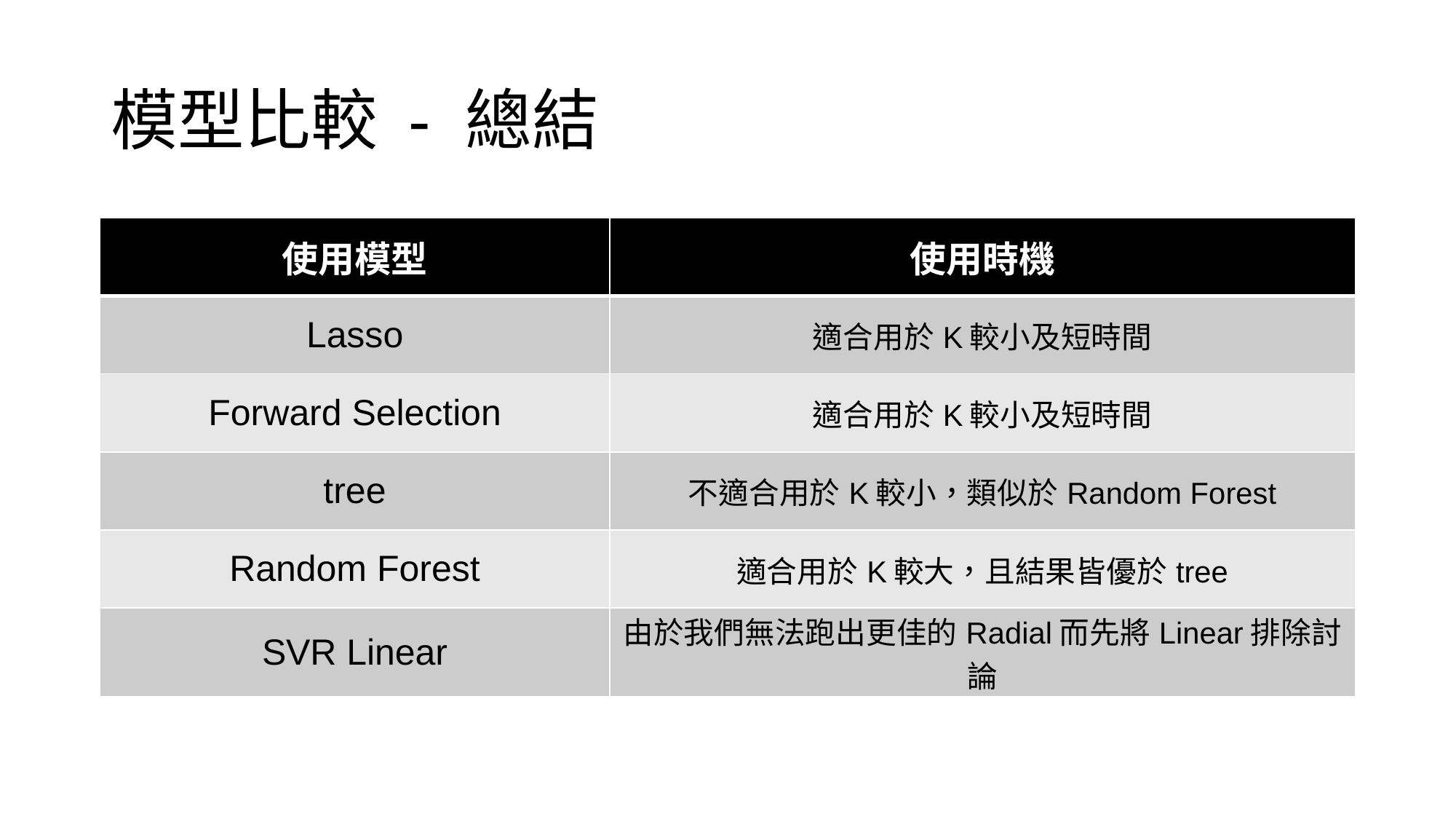

# 模型比較 - 總結

| 使用模型 | 使用時機 |
| --- | --- |
| Lasso | 適合用於K較小及短時間 |
| Forward Selection | 適合用於K較小及短時間 |
| tree | 不適合用於K較小，類似於Random Forest |
| Random Forest | 適合用於K較大，且結果皆優於tree |
| SVR Linear | 由於我們無法跑出更佳的Radial而先將Linear排除討論 |